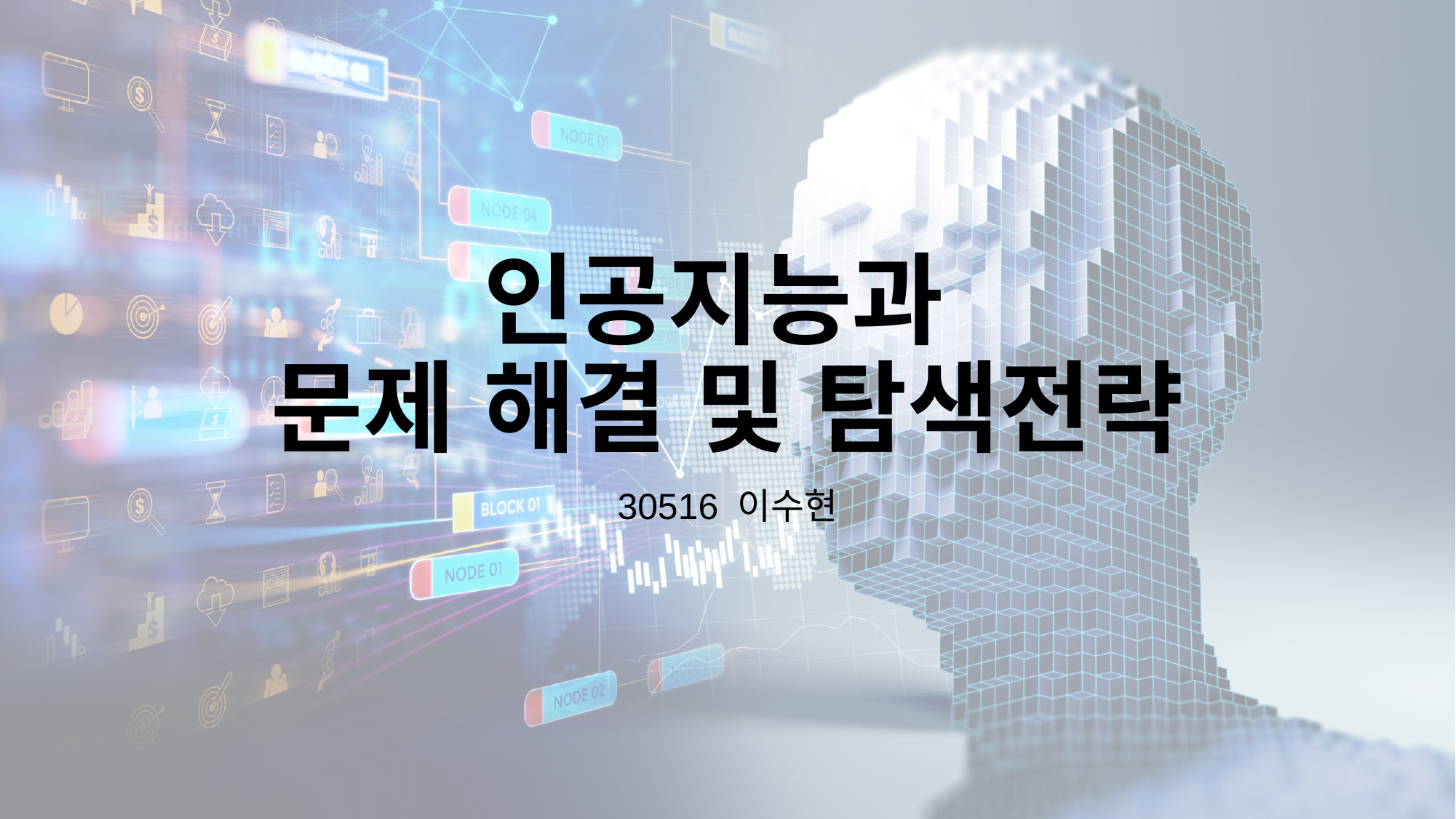

# 인공지능과 문제 해결 및 탐색전략
30516 이수현